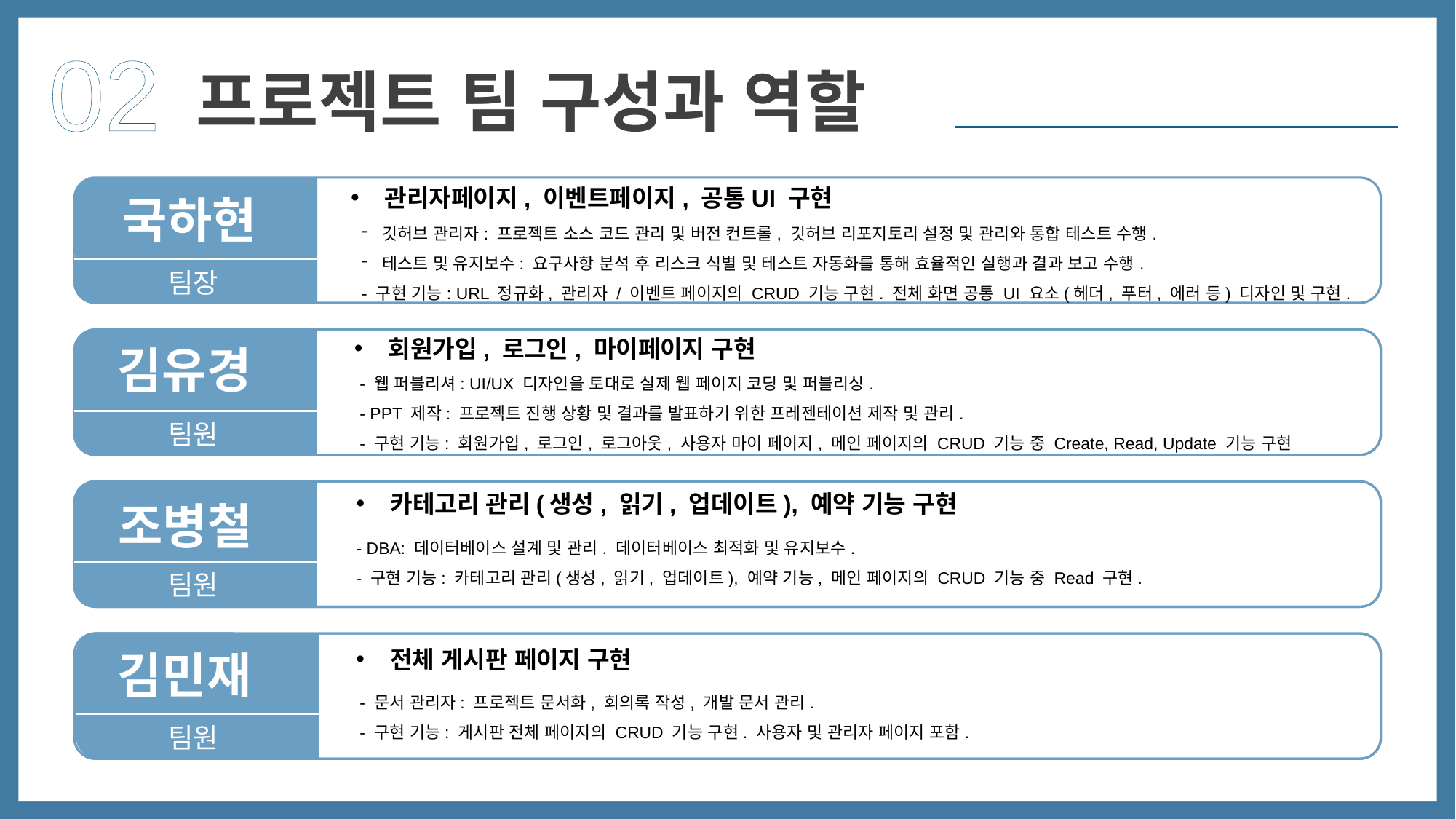

02
프로젝트 팀 구성과 역할

관리자페이지, 이벤트페이지, 공통UI 구현

국하현
국하현
깃허브 관리자: 프로젝트 소스 코드 관리 및 버전 컨트롤, 깃허브 리포지토리 설정 및 관리와 통합 테스트 수행.
테스트 및 유지보수: 요구사항 분석 후 리스크 식별 및 테스트 자동화를 통해 효율적인 실행과 결과 보고 수행.
- 구현 기능: URL 정규화, 관리자 / 이벤트 페이지의 CRUD 기능 구현. 전체 화면 공통 UI 요소(헤더, 푸터, 에러 등) 디자인 및 구현.

팀장
팀장

회원가입, 로그인, 마이페이지 구현

김유경
김유경
- 웹 퍼블리셔: UI/UX 디자인을 토대로 실제 웹 페이지 코딩 및 퍼블리싱.
- PPT 제작: 프로젝트 진행 상황 및 결과를 발표하기 위한 프레젠테이션 제작 및 관리.
- 구현 기능: 회원가입, 로그인, 로그아웃, 사용자 마이 페이지, 메인 페이지의 CRUD 기능 중 Create, Read, Update 기능 구현

팀원
팀원

카테고리 관리(생성, 읽기, 업데이트), 예약 기능 구현
조병철
조병철
- DBA: 데이터베이스 설계 및 관리. 데이터베이스 최적화 및 유지보수.
- 구현 기능: 카테고리 관리(생성, 읽기, 업데이트), 예약 기능, 메인 페이지의 CRUD 기능 중 Read 구현.

팀원
팀원

전체 게시판 페이지 구현
김민재
김민재
- 문서 관리자: 프로젝트 문서화, 회의록 작성, 개발 문서 관리.
- 구현 기능: 게시판 전체 페이지의 CRUD 기능 구현. 사용자 및 관리자 페이지 포함.

팀원
팀원